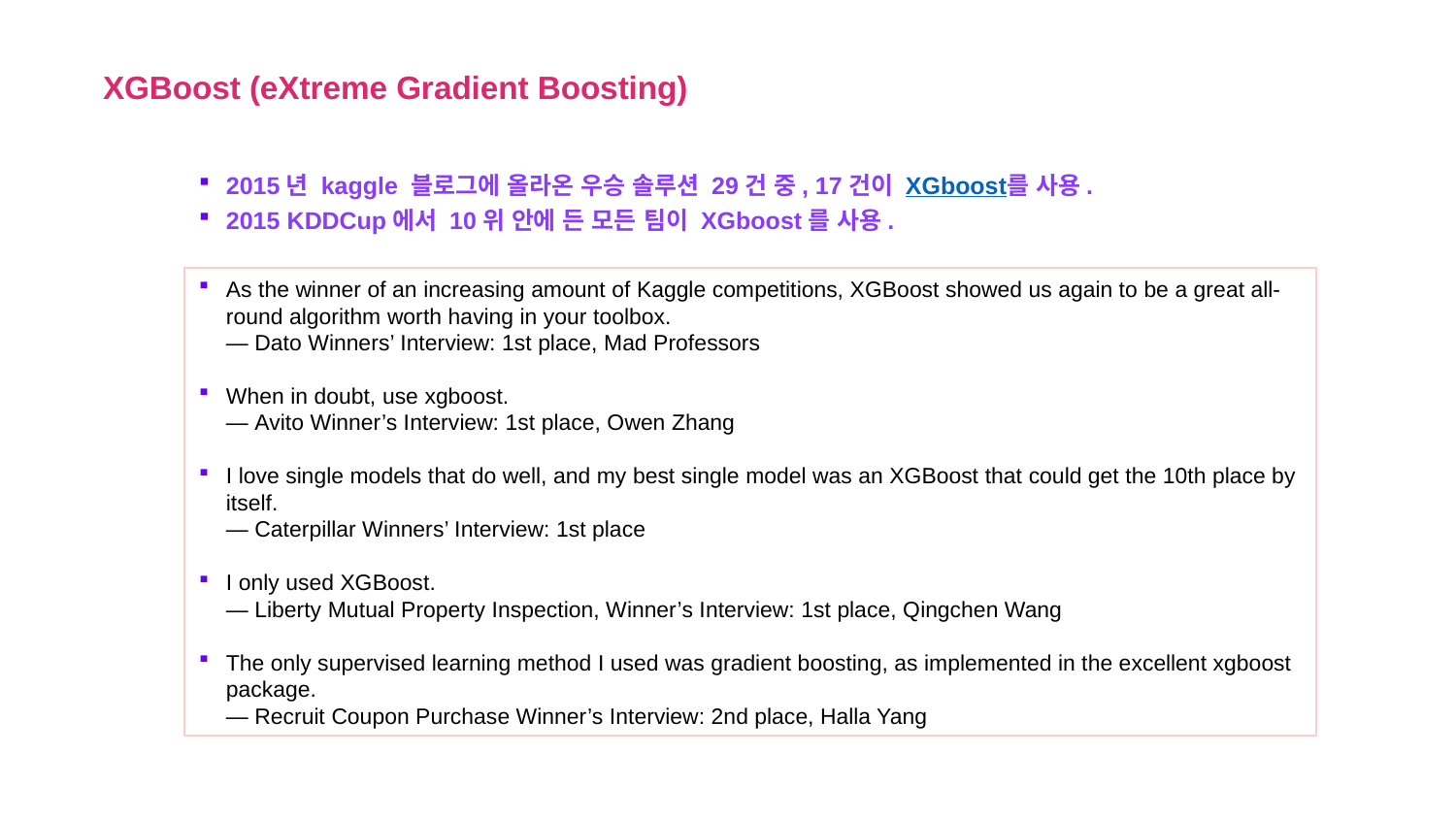

XGBoost (eXtreme Gradient Boosting)

2015년 kaggle 블로그에 올라온 우승 솔루션 29건 중, 17건이 XGboost를 사용.
2015 KDDCup에서 10위 안에 든 모든 팀이 XGboost를 사용.
As the winner of an increasing amount of Kaggle competitions, XGBoost showed us again to be a great all-round algorithm worth having in your toolbox.
— Dato Winners’ Interview: 1st place, Mad Professors
When in doubt, use xgboost.
— Avito Winner’s Interview: 1st place, Owen Zhang
I love single models that do well, and my best single model was an XGBoost that could get the 10th place by itself.
— Caterpillar Winners’ Interview: 1st place

I only used XGBoost.
— Liberty Mutual Property Inspection, Winner’s Interview: 1st place, Qingchen Wang
The only supervised learning method I used was gradient boosting, as implemented in the excellent xgboost package.
— Recruit Coupon Purchase Winner’s Interview: 2nd place, Halla Yang